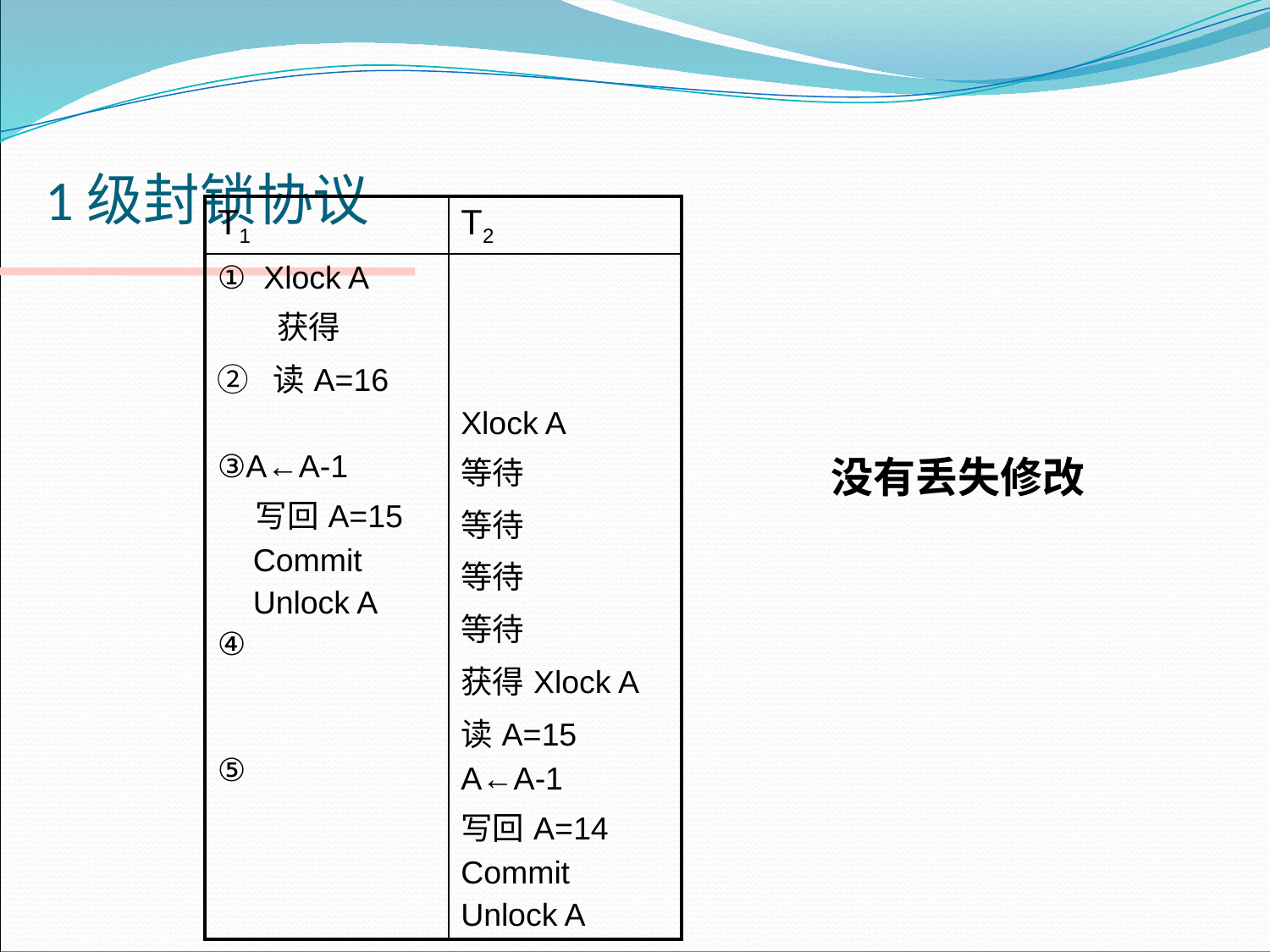

# 1级封锁协议
| T1 | T2 |
| --- | --- |
| ①  Xlock A 获得 ②  读A=16   ③A←A-1 写回A=15 Commit Unlock A ④     ⑤ | Xlock A 等待 等待 等待 等待 获得Xlock A 读A=15 A←A-1 写回A=14 Commit Unlock A |
没有丢失修改
1007